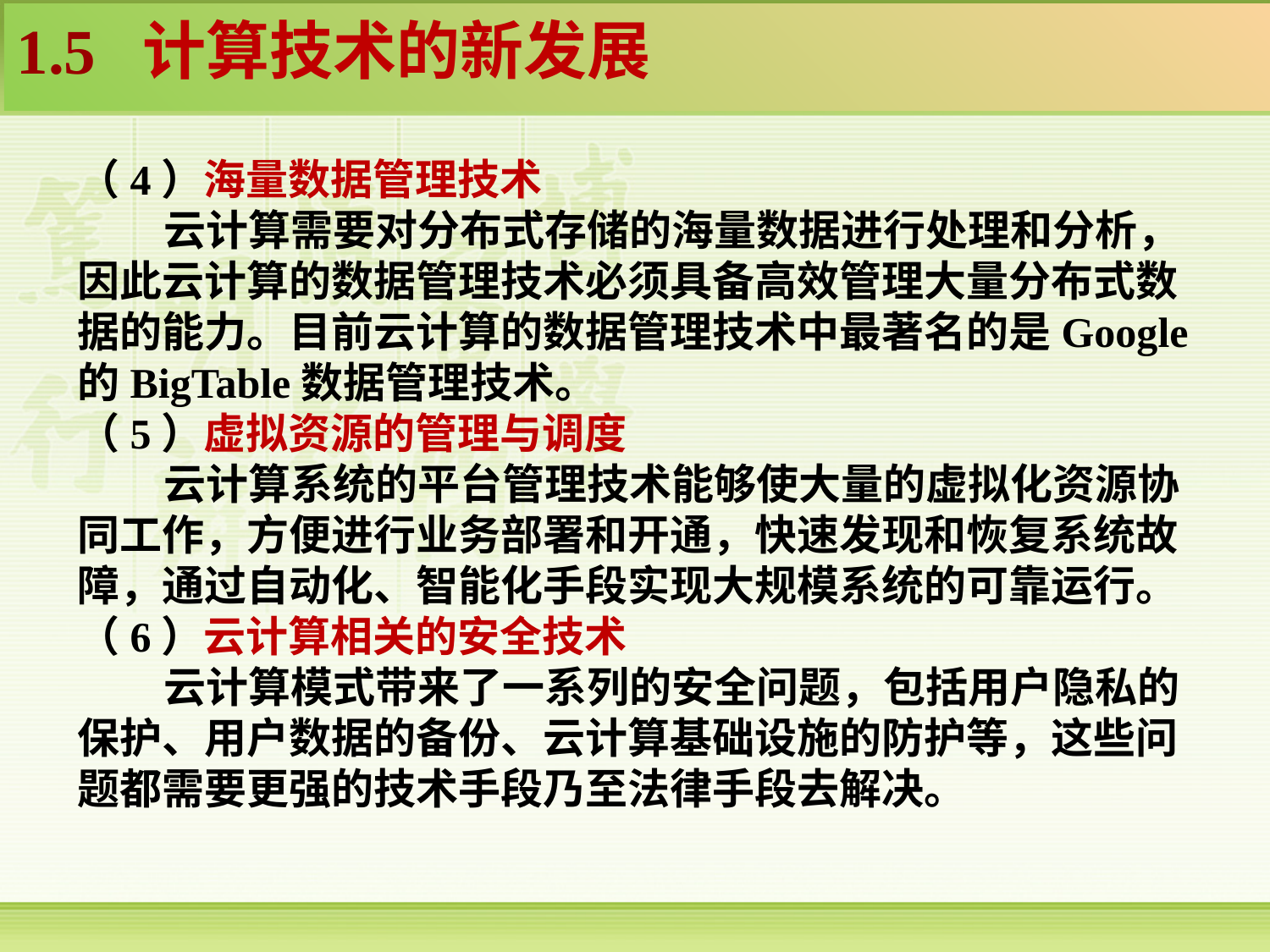

1.5  计算技术的新发展
（4）海量数据管理技术
        云计算需要对分布式存储的海量数据进行处理和分析，因此云计算的数据管理技术必须具备高效管理大量分布式数据的能力。目前云计算的数据管理技术中最著名的是Google的BigTable数据管理技术。
（5）虚拟资源的管理与调度
        云计算系统的平台管理技术能够使大量的虚拟化资源协同工作，方便进行业务部署和开通，快速发现和恢复系统故障，通过自动化、智能化手段实现大规模系统的可靠运行。
（6）云计算相关的安全技术
        云计算模式带来了一系列的安全问题，包括用户隐私的保护、用户数据的备份、云计算基础设施的防护等，这些问题都需要更强的技术手段乃至法律手段去解决。

86